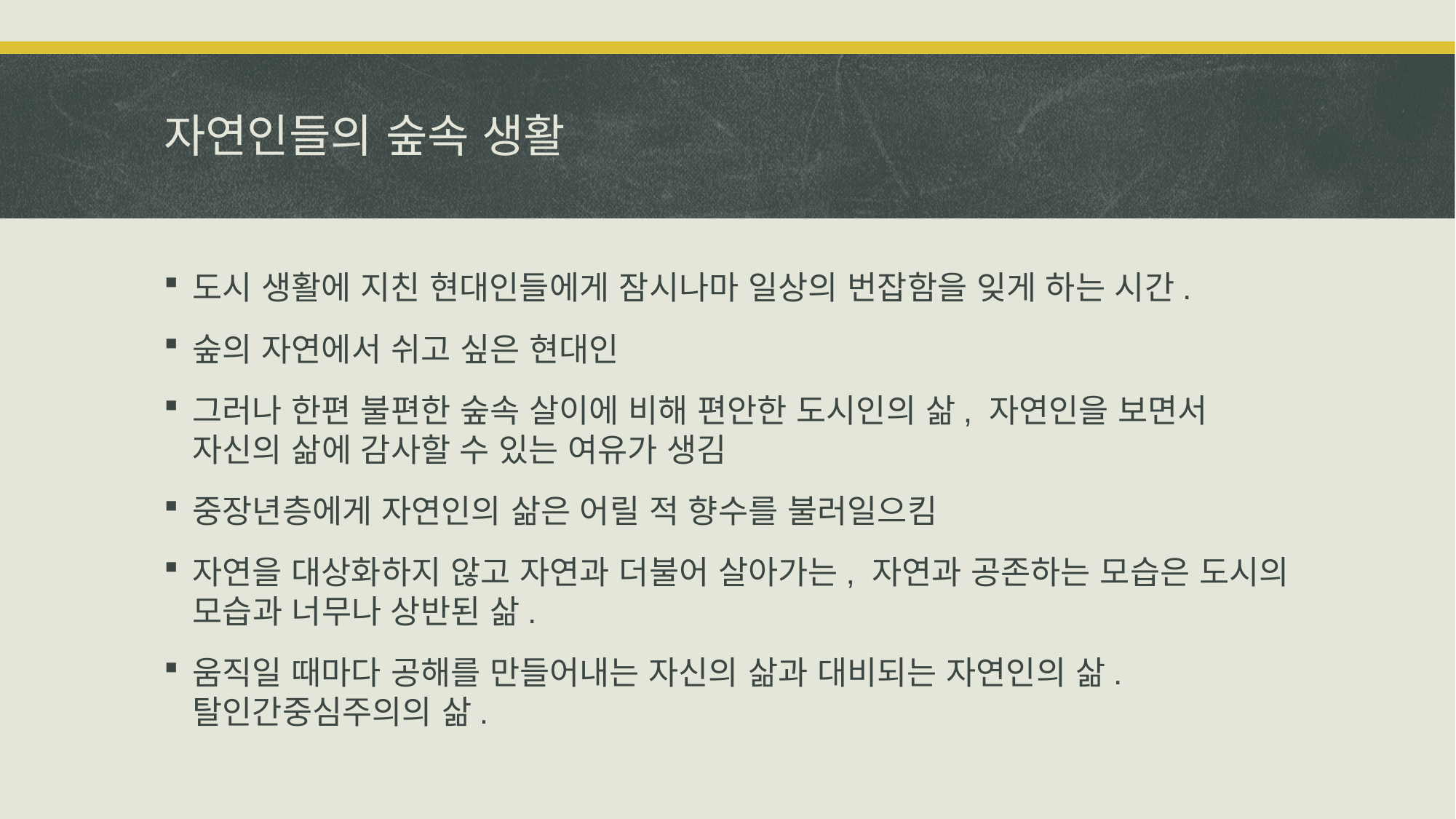

# 자연인들의 숲속 생활
도시 생활에 지친 현대인들에게 잠시나마 일상의 번잡함을 잊게 하는 시간.
숲의 자연에서 쉬고 싶은 현대인
그러나 한편 불편한 숲속 살이에 비해 편안한 도시인의 삶, 자연인을 보면서 자신의 삶에 감사할 수 있는 여유가 생김
중장년층에게 자연인의 삶은 어릴 적 향수를 불러일으킴
자연을 대상화하지 않고 자연과 더불어 살아가는, 자연과 공존하는 모습은 도시의 모습과 너무나 상반된 삶.
움직일 때마다 공해를 만들어내는 자신의 삶과 대비되는 자연인의 삶. 탈인간중심주의의 삶.